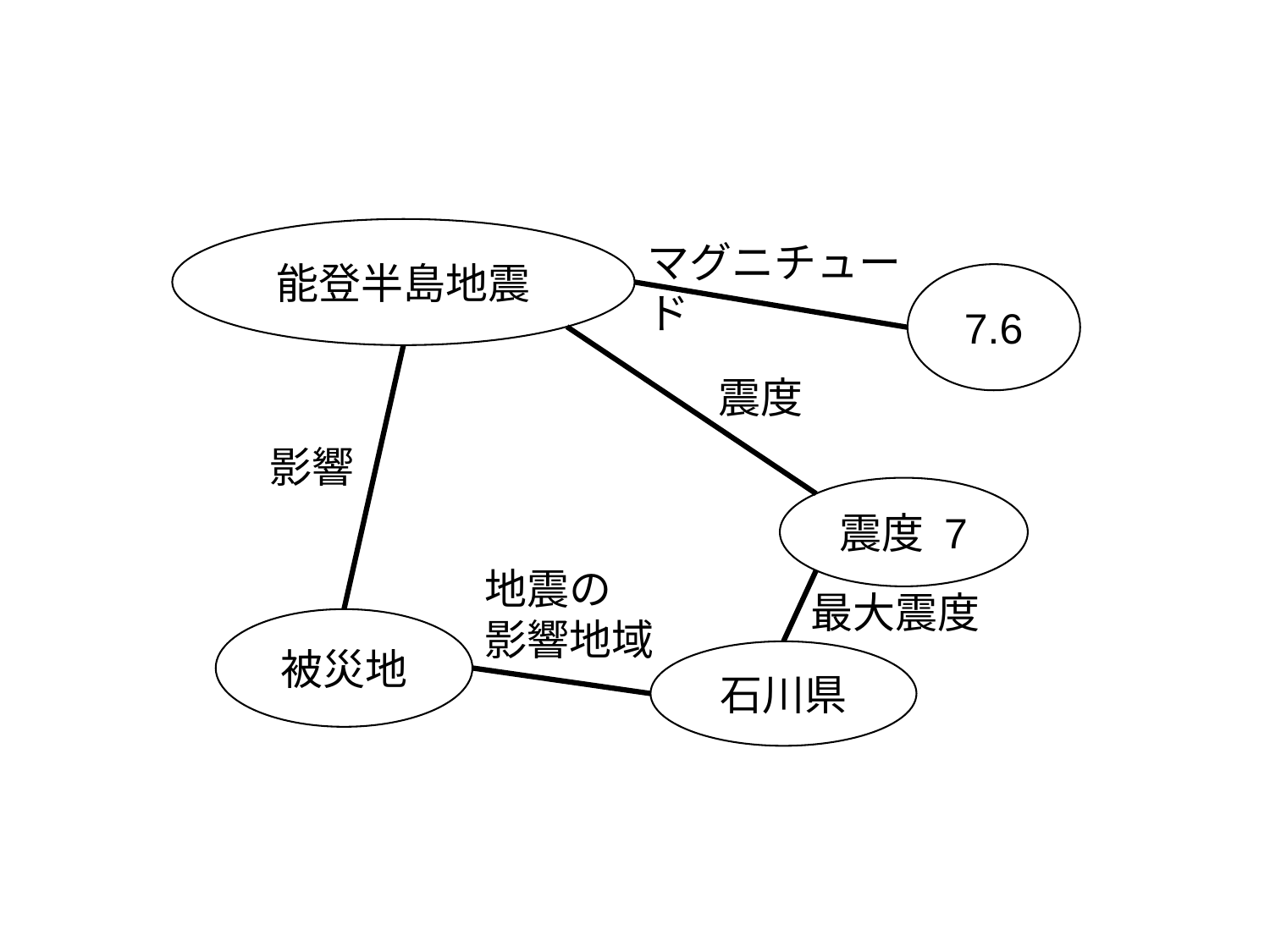

能登半島地震
マグニチュード
7.6
震度
影響
震度 7
地震の
影響地域
最大震度
被災地
石川県